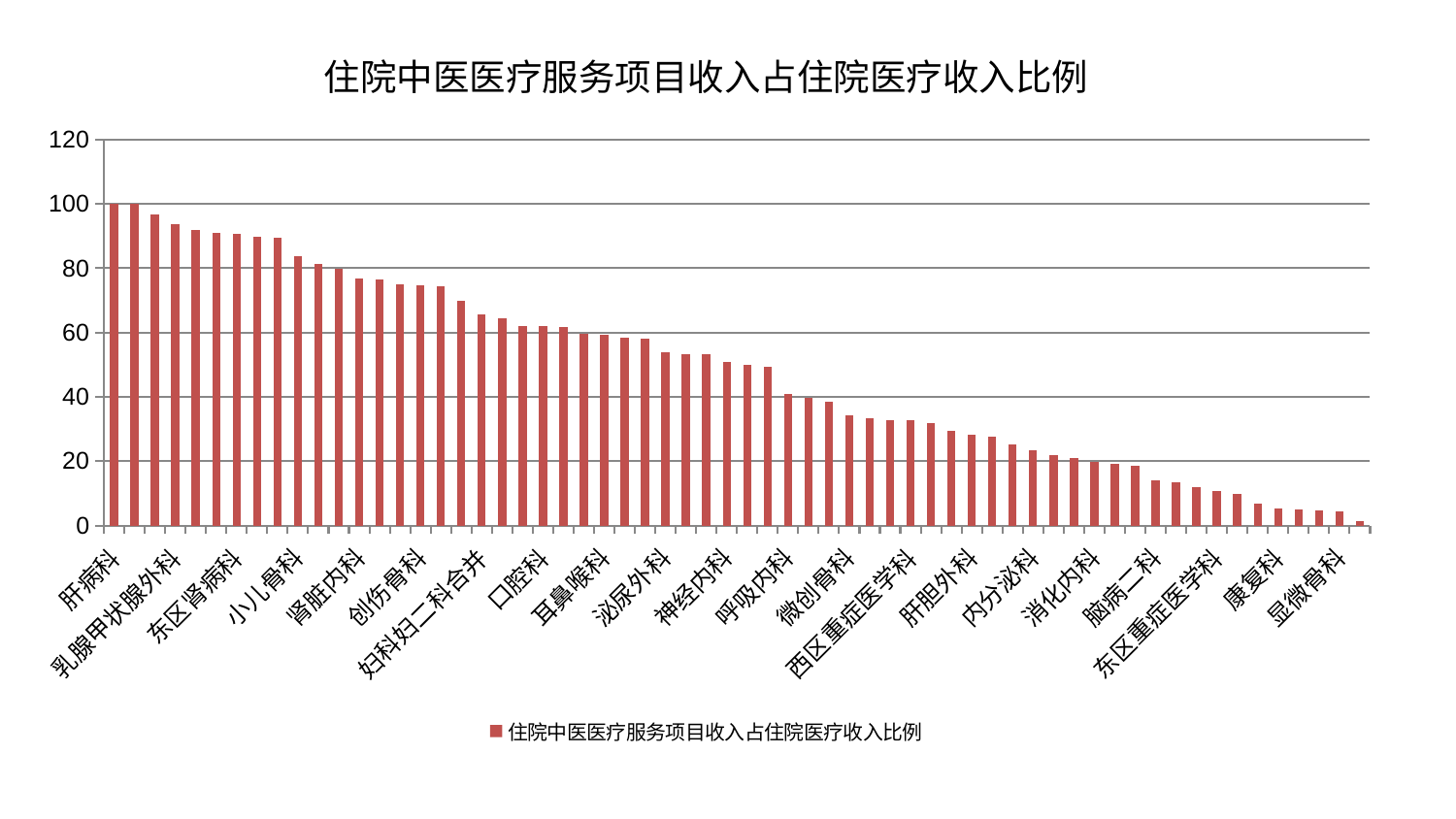

### Chart: 住院中医医疗服务项目收入占住院医疗收入比例

| Category | 住院中医医疗服务项目收入占住院医疗收入比例 |
|---|---|
| 肝病科 | 99.99999999999999 |
| 脾胃科消化科合并 | 99.96144745197374 |
| 神经外科 | 96.84531824518471 |
| 乳腺甲状腺外科 | 93.72008665870233 |
| 皮肤科 | 92.03284352168124 |
| 身心医学科 | 91.12695722105165 |
| 东区肾病科 | 90.81818666268761 |
| 运动损伤骨科 | 89.7657792897307 |
| 心病二科 | 89.36975350498021 |
| 小儿骨科 | 83.68384514025313 |
| 脾胃病科 | 81.31589126808701 |
| 综合内科 | 79.84472103682667 |
| 肾脏内科 | 76.71612087171042 |
| 心病四科 | 76.46721542264433 |
| 风湿病科 | 74.91092119611841 |
| 创伤骨科 | 74.67377672486012 |
| 血液科 | 74.2836333727276 |
| 肾病科 | 69.81904389355248 |
| 妇科妇二科合并 | 65.78406165668407 |
| 关节骨科 | 64.59534330536901 |
| 治未病中心 | 62.138949702475465 |
| 口腔科 | 61.885432956994755 |
| 推拿科 | 61.616048273222845 |
| 眼科 | 59.526049927005324 |
| 耳鼻喉科 | 59.353564105229125 |
| 产科 | 58.37475450814444 |
| 普通外科 | 58.12194224672335 |
| 泌尿外科 | 53.77826509184656 |
| 骨科 | 53.417595119947485 |
| 老年医学科 | 53.24694633904288 |
| 神经内科 | 50.94371637381308 |
| 心血管内科 | 50.06107960576388 |
| 脑病一科 | 49.33196357207004 |
| 呼吸内科 | 40.909355701977496 |
| 胸外科 | 39.62277263308448 |
| 心病三科 | 38.595195503506815 |
| 微创骨科 | 34.36680884262848 |
| 脑病三科 | 33.40818634312406 |
| 医院 | 32.89350788110628 |
| 西区重症医学科 | 32.75896359748867 |
| 周围血管科 | 31.866960599930128 |
| 儿科 | 29.563256588830615 |
| 肝胆外科 | 28.160745887793514 |
| 肿瘤内科 | 27.59740943359348 |
| 中医外治中心 | 25.338940260306344 |
| 内分泌科 | 23.50492128210561 |
| 美容皮肤科 | 22.02496054583694 |
| 肛肠科 | 21.116705486921923 |
| 消化内科 | 19.62261275138726 |
| 小儿推拿科 | 19.152615121211365 |
| 心病一科 | 18.433136387307936 |
| 脑病二科 | 14.082961357973787 |
| 中医经典科 | 13.475258008761633 |
| 妇二科 | 12.051472838612531 |
| 东区重症医学科 | 10.792115766077357 |
| 针灸科 | 9.66947942068156 |
| 妇科 | 6.66630286912775 |
| 康复科 | 5.215630046738514 |
| 重症医学科 | 5.091126917109394 |
| 男科 | 4.692127838500139 |
| 显微骨科 | 4.42216961340677 |
| 脊柱骨科 | 1.3109091734473275 |
269